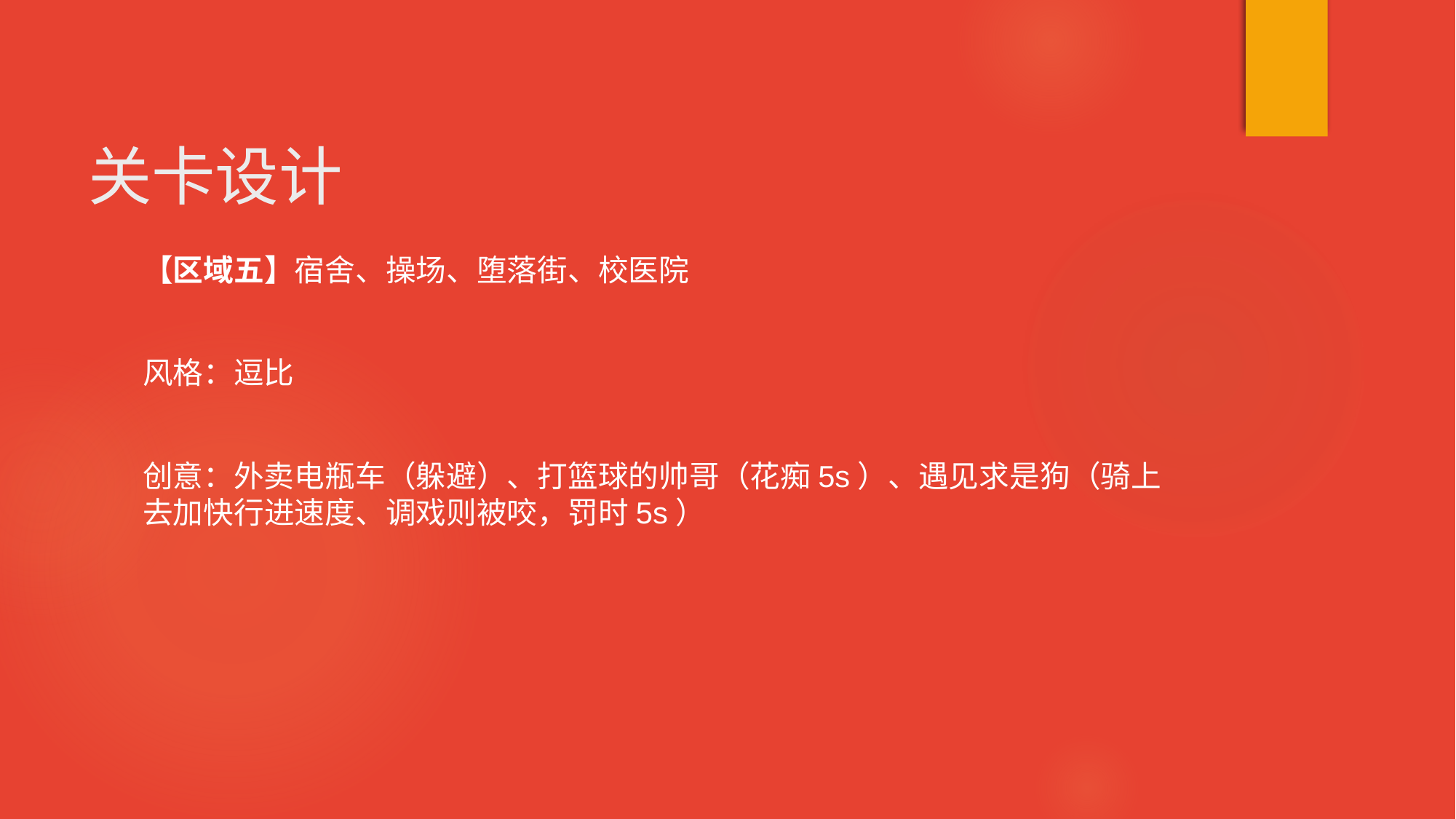

# 关卡设计
【区域五】宿舍、操场、堕落街、校医院

风格：逗比

创意：外卖电瓶车（躲避）、打篮球的帅哥（花痴5s）、遇见求是狗（骑上去加快行进速度、调戏则被咬，罚时5s）